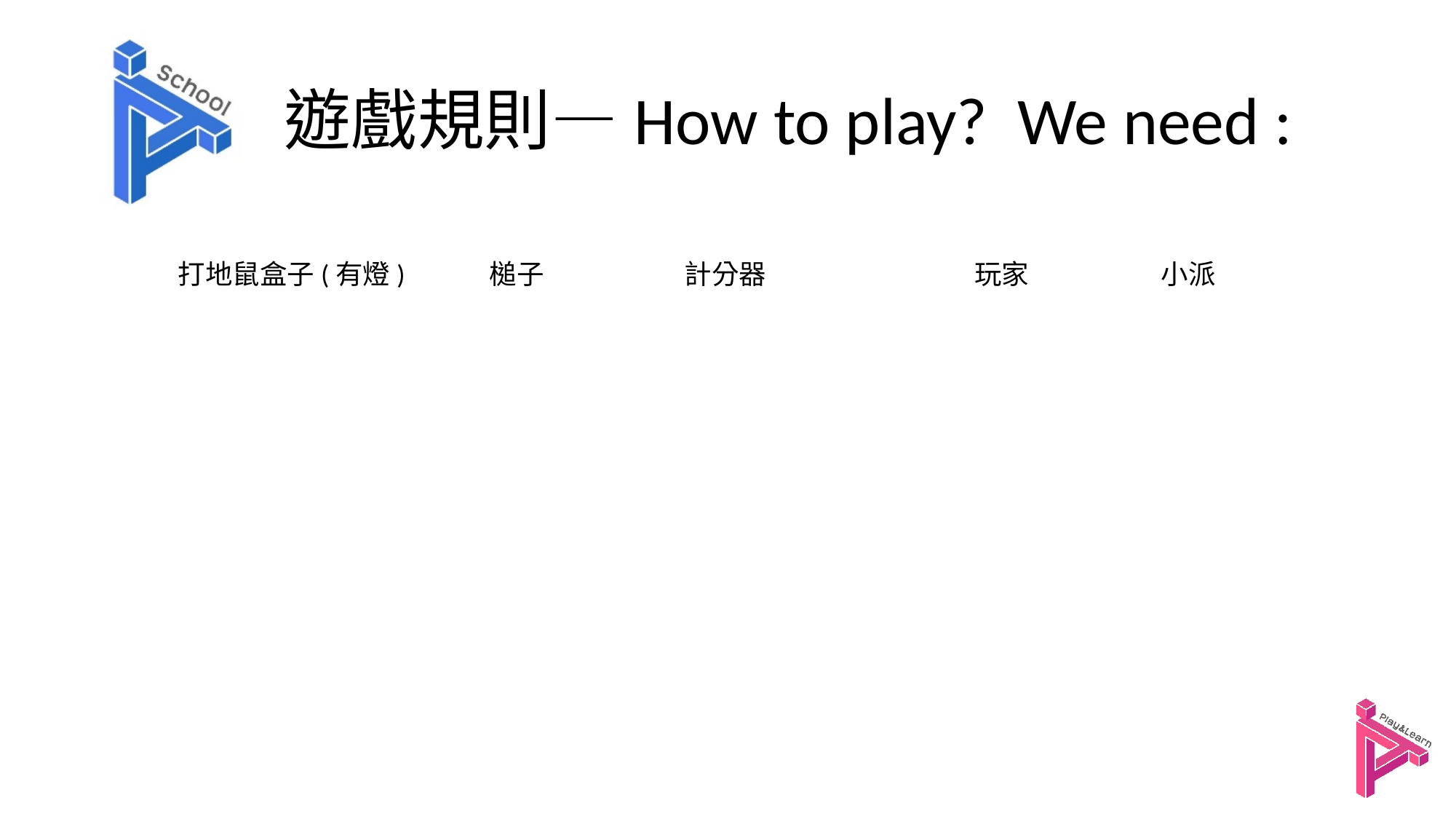

# 遊戲規則—How to play?  We need :
打地鼠盒子(有燈)
槌子
計分器
玩家
小派